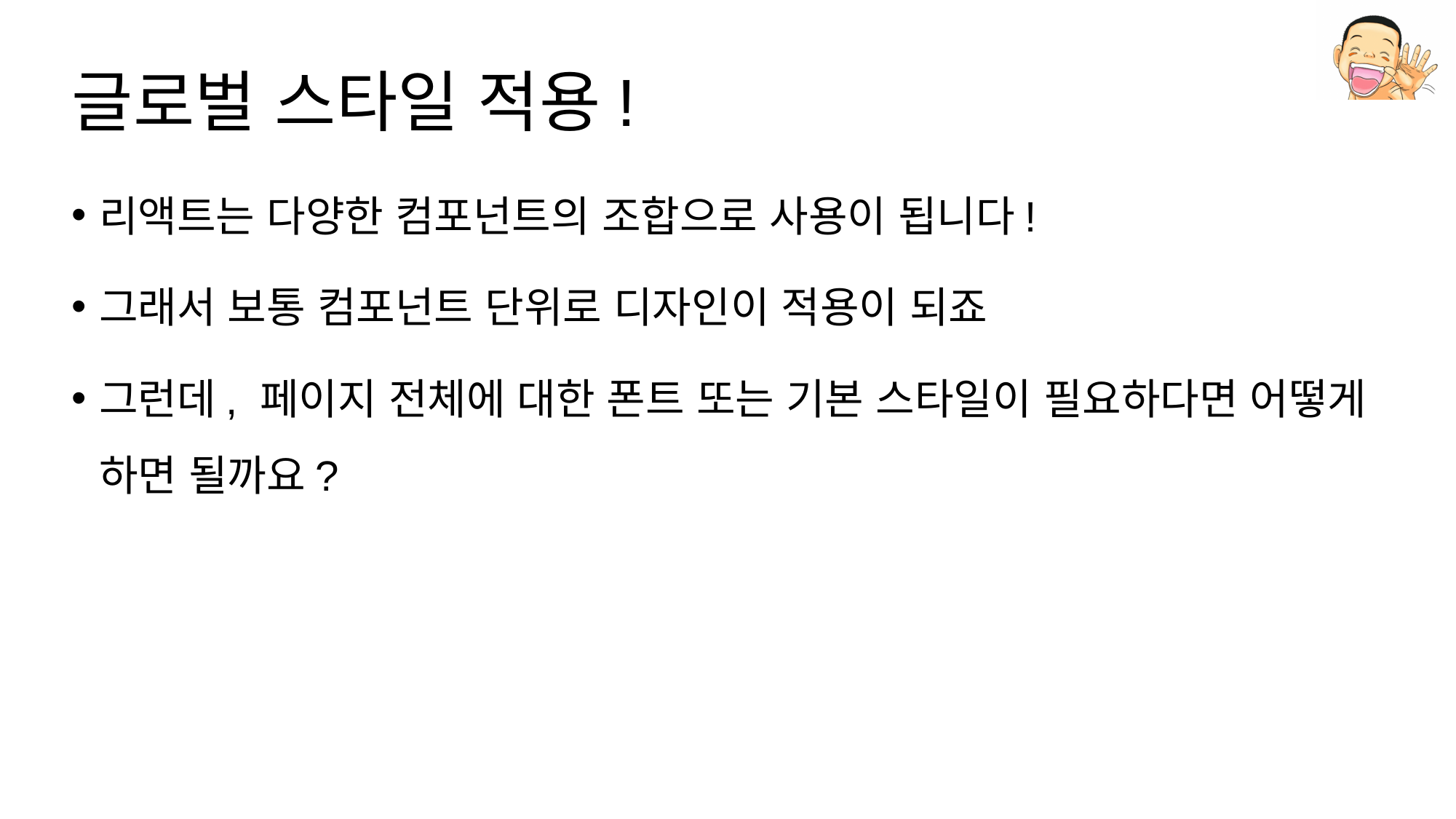

# 글로벌 스타일 적용!
리액트는 다양한 컴포넌트의 조합으로 사용이 됩니다!
그래서 보통 컴포넌트 단위로 디자인이 적용이 되죠
그런데, 페이지 전체에 대한 폰트 또는 기본 스타일이 필요하다면 어떻게 하면 될까요?